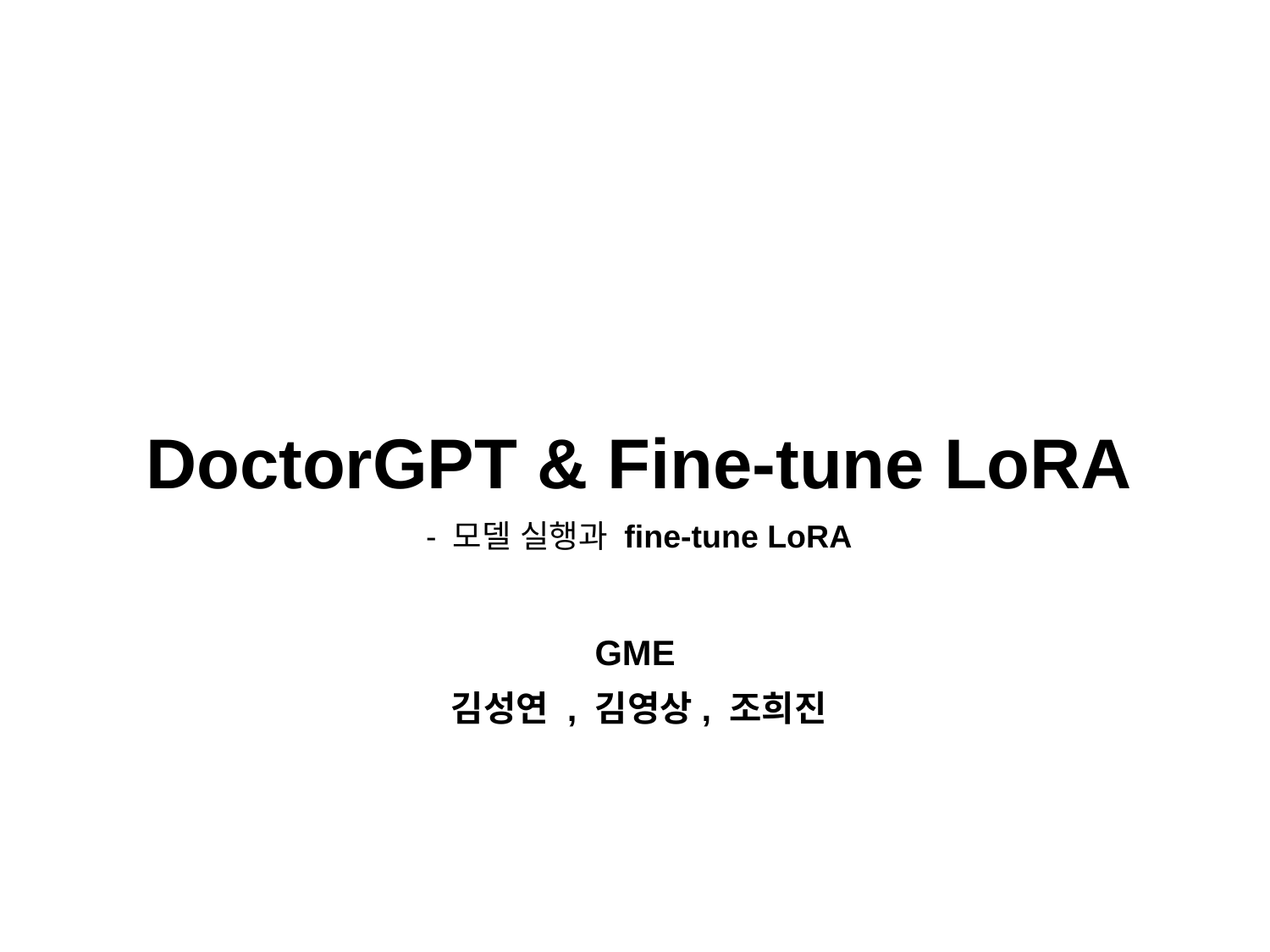

DoctorGPT & Fine-tune LoRA
- 모델 실행과 fine-tune LoRA
GME
김성연 , 김영상, 조희진